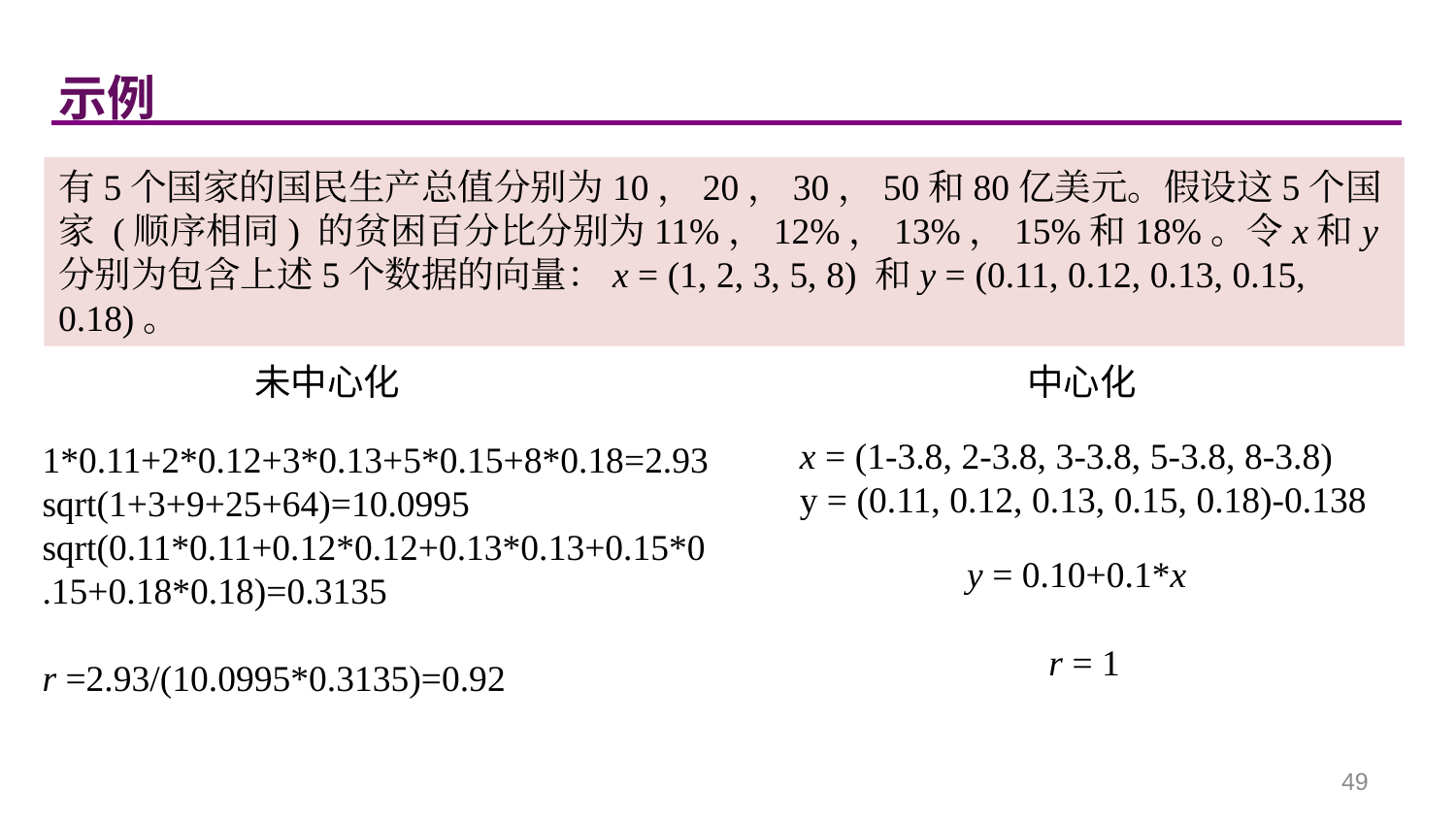

我们如果把

移动到

和把Y移动到

，并不会改变两个变量的相关系数
示例
有5个国家的国民生产总值分别为10，20，30，50和80亿美元。假设这5个国家 (顺序相同) 的贫困百分比分别为11%，12%，13%，15%和18%。令x和y分别为包含上述5个数据的向量：x = (1, 2, 3, 5, 8) 和y = (0.11, 0.12, 0.13, 0.15, 0.18)。
未中心化
中心化
x = (1-3.8, 2-3.8, 3-3.8, 5-3.8, 8-3.8)
y = (0.11, 0.12, 0.13, 0.15, 0.18)-0.138
1*0.11+2*0.12+3*0.13+5*0.15+8*0.18=2.93
sqrt(1+3+9+25+64)=10.0995
sqrt(0.11*0.11+0.12*0.12+0.13*0.13+0.15*0.15+0.18*0.18)=0.3135

r =2.93/(10.0995*0.3135)=0.92
y = 0.10+0.1*x
r = 1
49